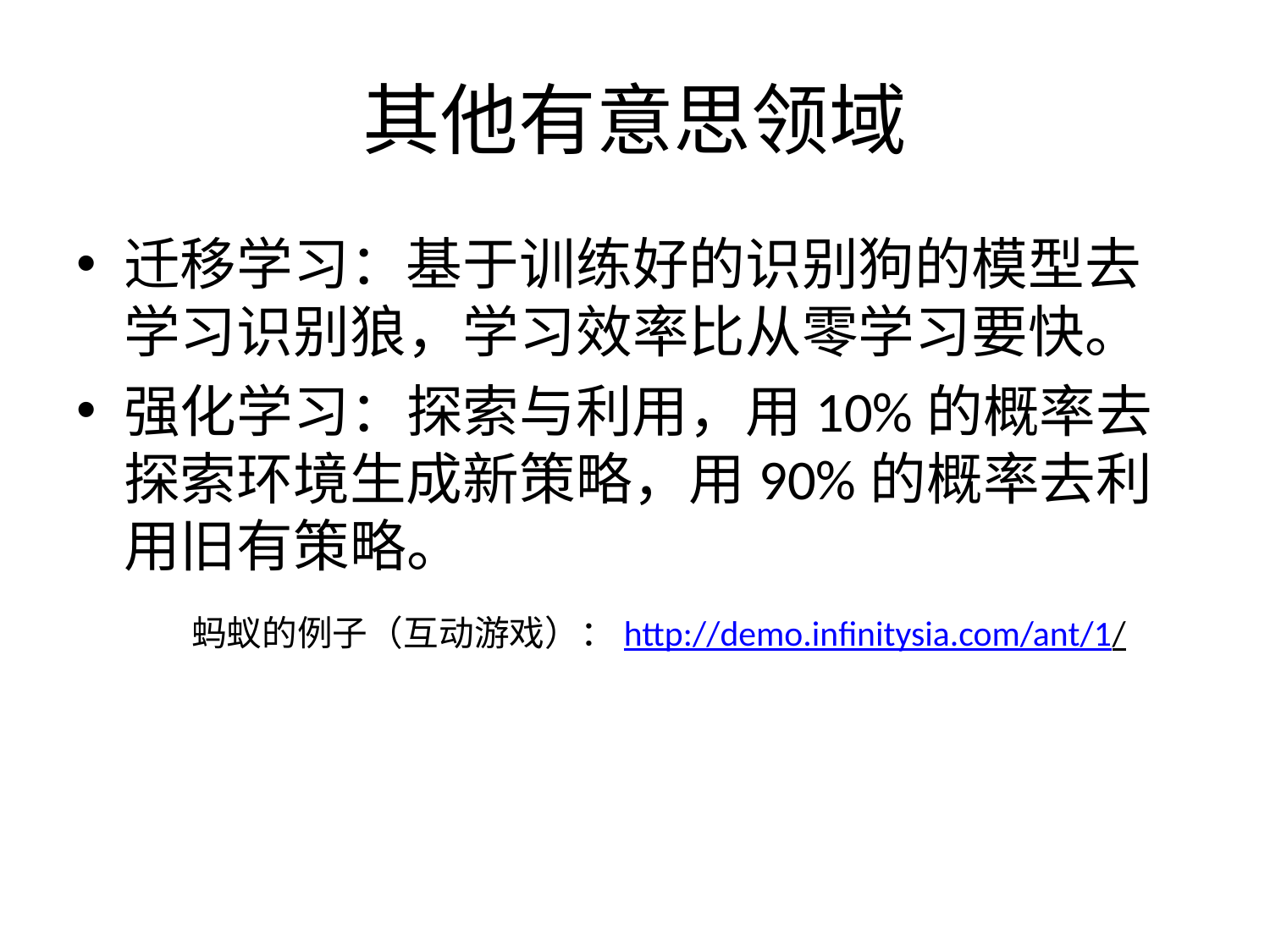

# 其他有意思领域
迁移学习：基于训练好的识别狗的模型去学习识别狼，学习效率比从零学习要快。
强化学习：探索与利用，用10%的概率去探索环境生成新策略，用90%的概率去利用旧有策略。
        蚂蚁的例子（互动游戏）：http://demo.infinitysia.com/ant/1/